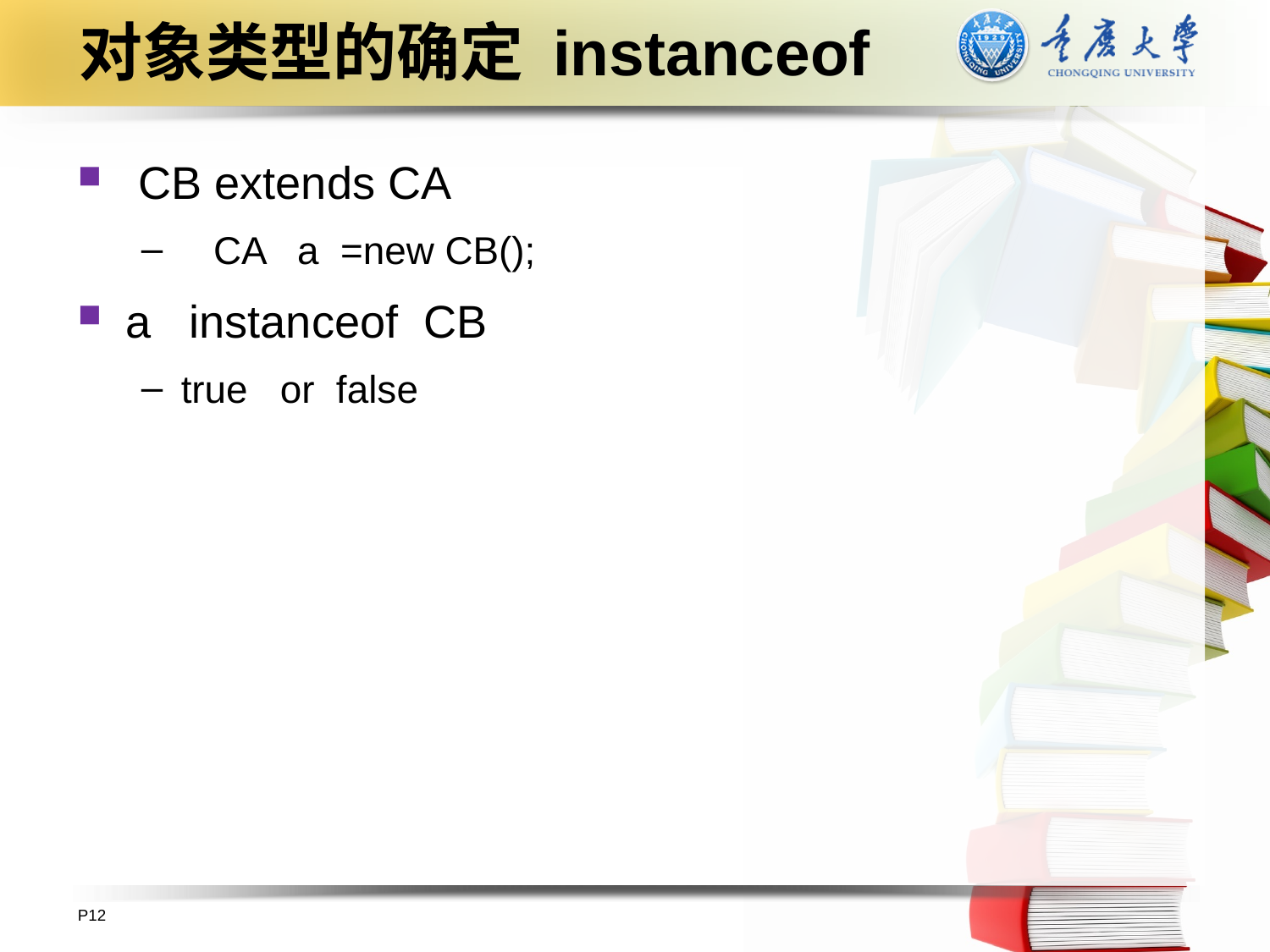

# 对象类型的确定 instanceof
 CB extends CA
   CA   a  =new CB();
a   instanceof  CB
true   or  false
P12